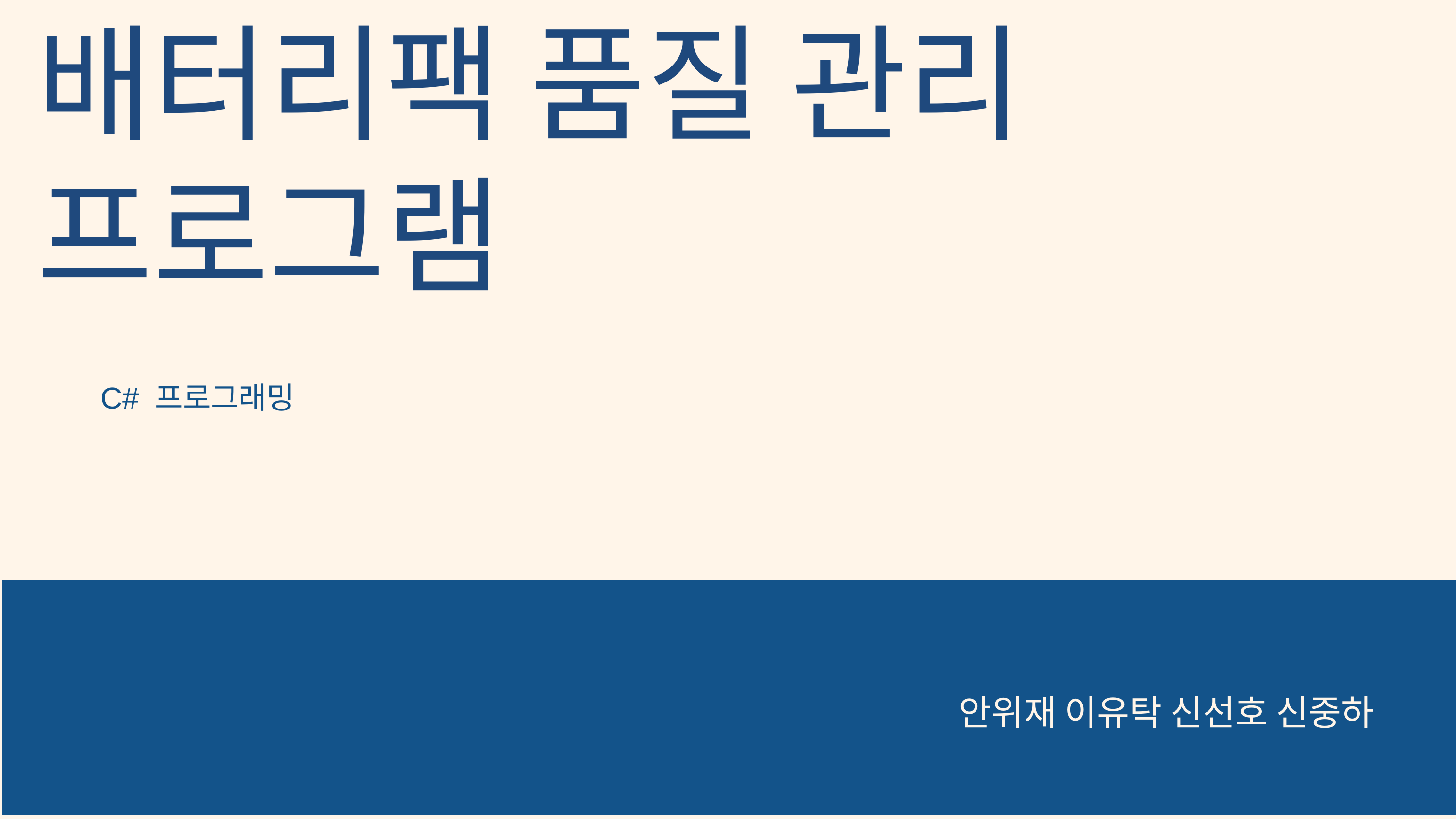

배터리팩 품질 관리 프로그램
C# 프로그래밍

안위재 이유탁 신선호 신중하